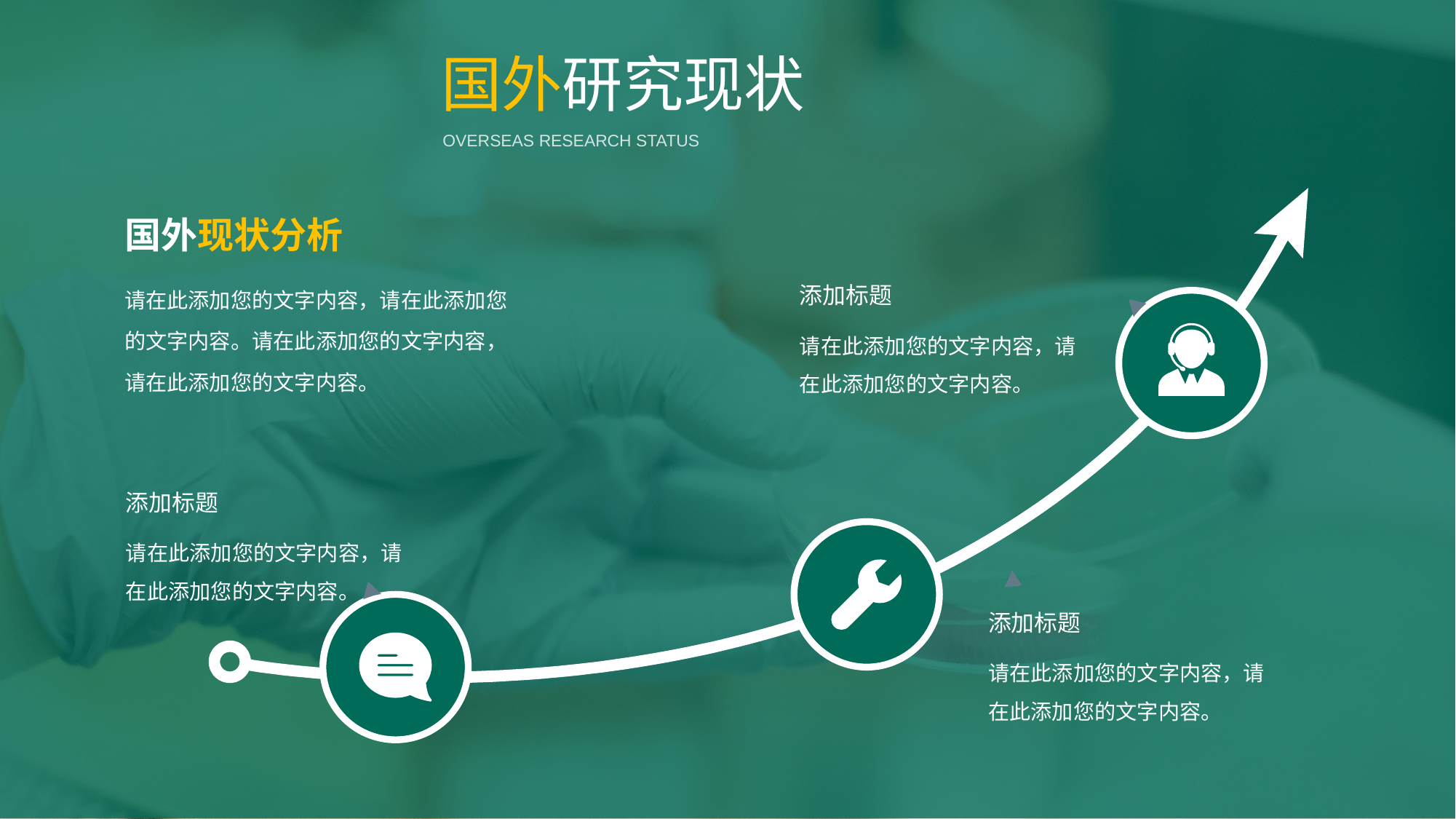

国外研究现状
OVERSEAS RESEARCH STATUS
国外现状分析

请在此添加您的文字内容，请在此添加您的文字内容。请在此添加您的文字内容，请在此添加您的文字内容。
添加标题
请在此添加您的文字内容，请在此添加您的文字内容。

添加标题
请在此添加您的文字内容，请在此添加您的文字内容。

添加标题
请在此添加您的文字内容，请在此添加您的文字内容。